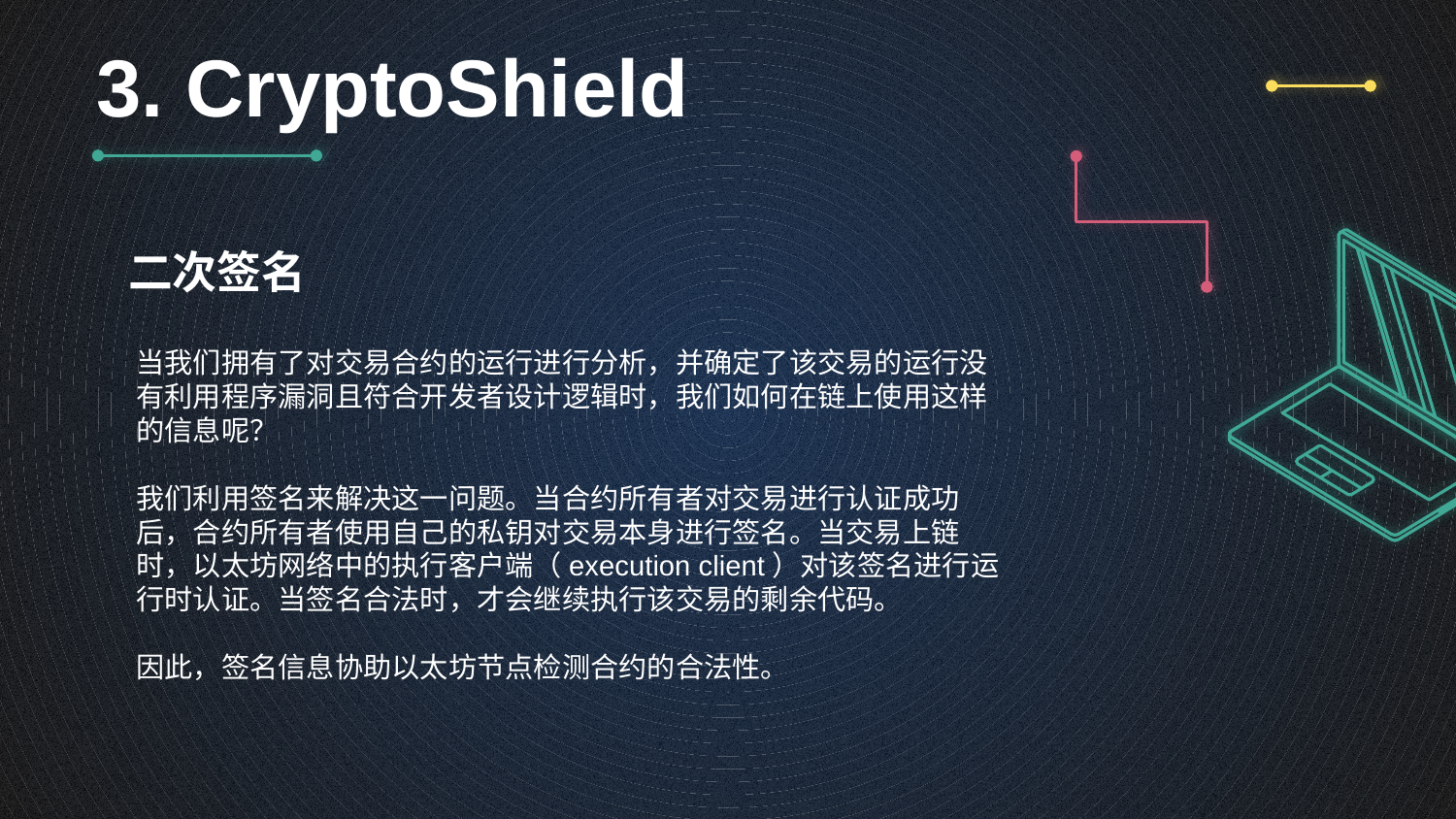

3. CryptoShield

# 二次签名
当我们拥有了对交易合约的运行进行分析，并确定了该交易的运行没有利用程序漏洞且符合开发者设计逻辑时，我们如何在链上使用这样的信息呢？

我们利用签名来解决这一问题。当合约所有者对交易进行认证成功后，合约所有者使用自己的私钥对交易本身进行签名。当交易上链时，以太坊网络中的执行客户端（execution client）对该签名进行运行时认证。当签名合法时，才会继续执行该交易的剩余代码。

因此，签名信息协助以太坊节点检测合约的合法性。